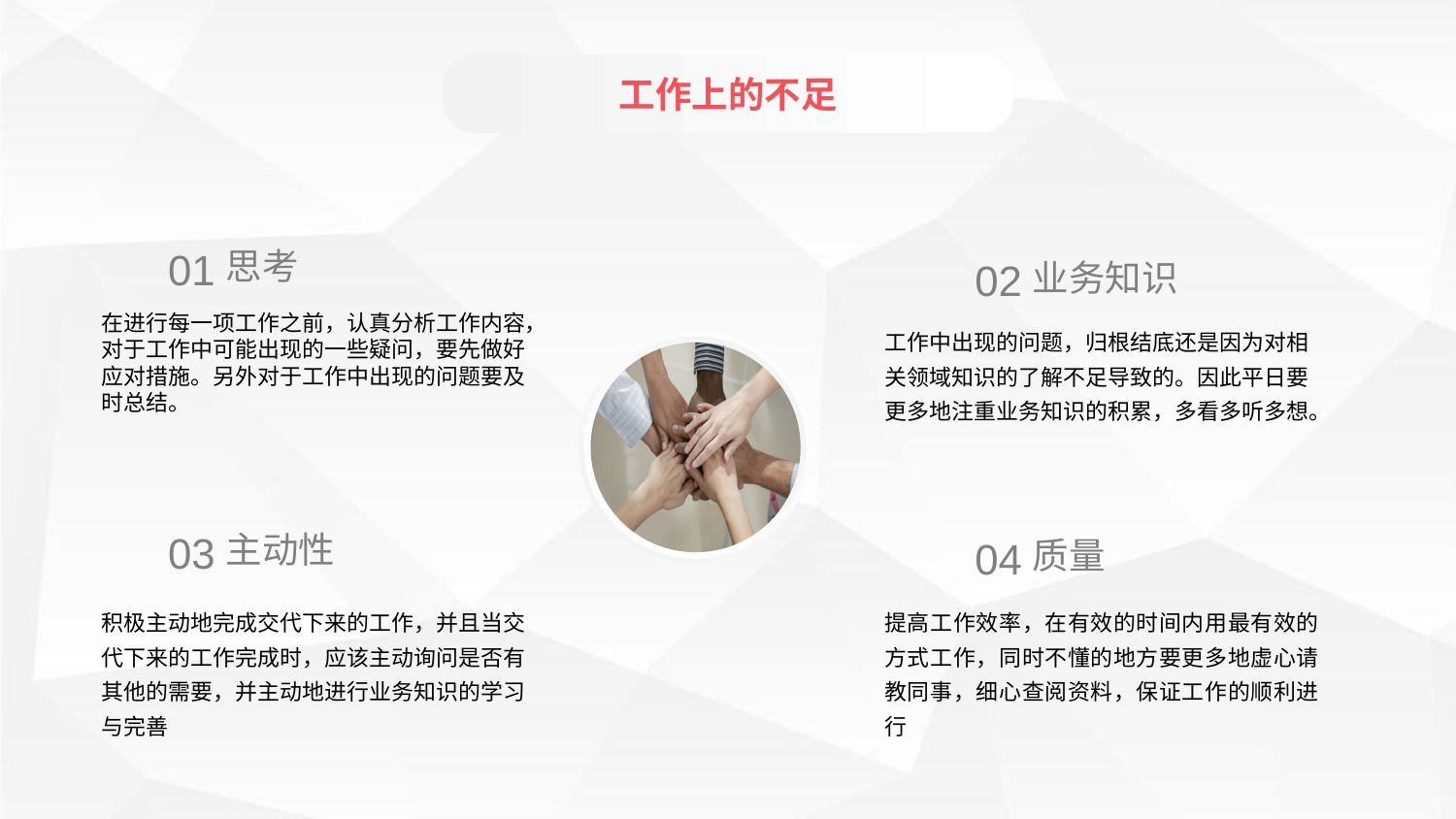

工作上的不足
01
思考

02
业务知识
在进行每一项工作之前，认真分析工作内容，对于工作中可能出现的一些疑问，要先做好应对措施。另外对于工作中出现的问题要及时总结。
工作中出现的问题，归根结底还是因为对相关领域知识的了解不足导致的。因此平日要更多地注重业务知识的积累，多看多听多想。

03
主动性
04
质量
积极主动地完成交代下来的工作，并且当交代下来的工作完成时，应该主动询问是否有其他的需要，并主动地进行业务知识的学习与完善
提高工作效率，在有效的时间内用最有效的方式工作，同时不懂的地方要更多地虚心请教同事，细心查阅资料，保证工作的顺利进行